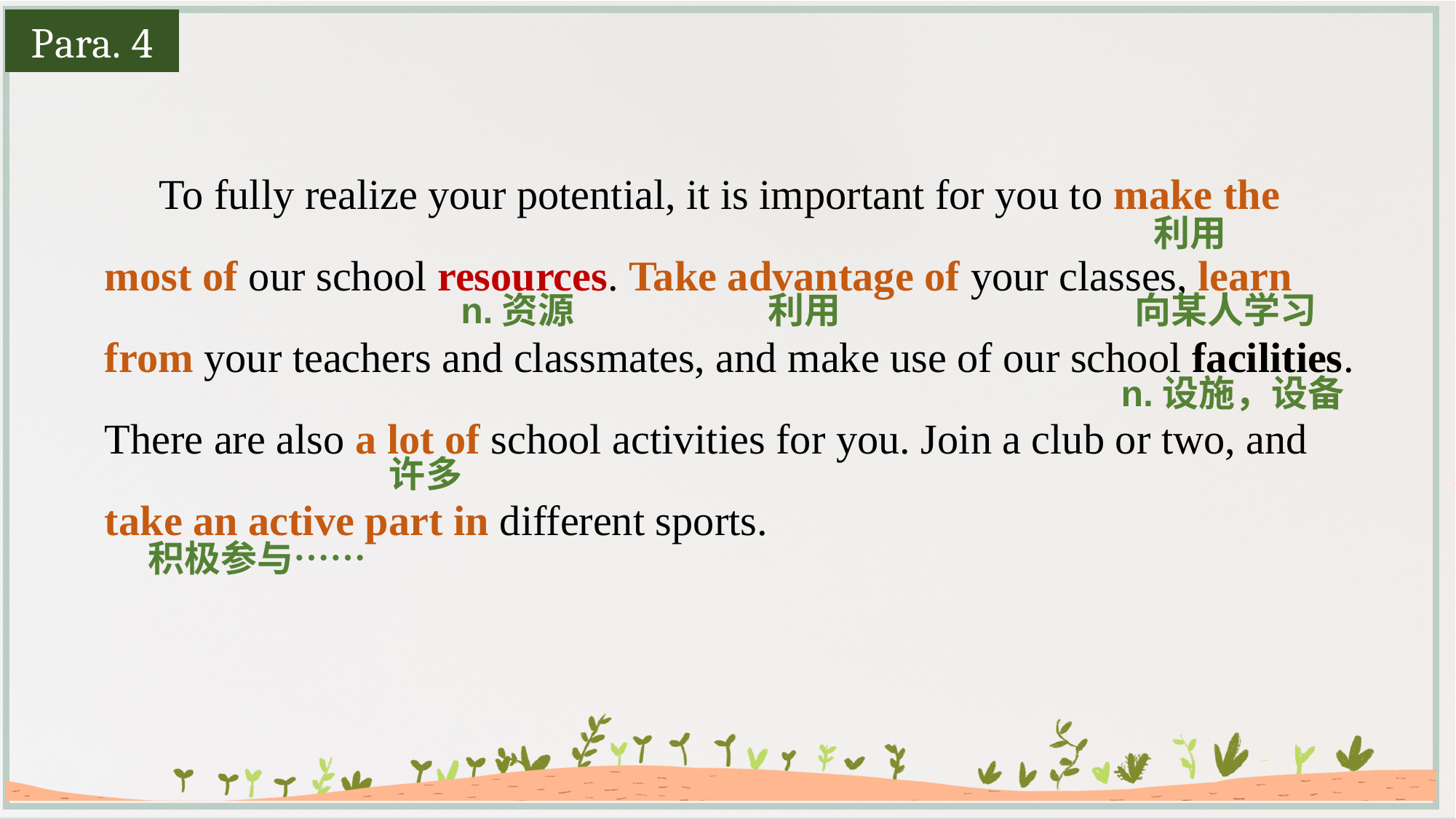

Para. 4
To fully realize your potential, it is important for you to make the most of our school resources. Take advantage of your classes, learn from your teachers and classmates, and make use of our school facilities. There are also a lot of school activities for you. Join a club or two, and take an active part in different sports.
利用
n.资源
利用
向某人学习
n.设施，设备
许多
积极参与……